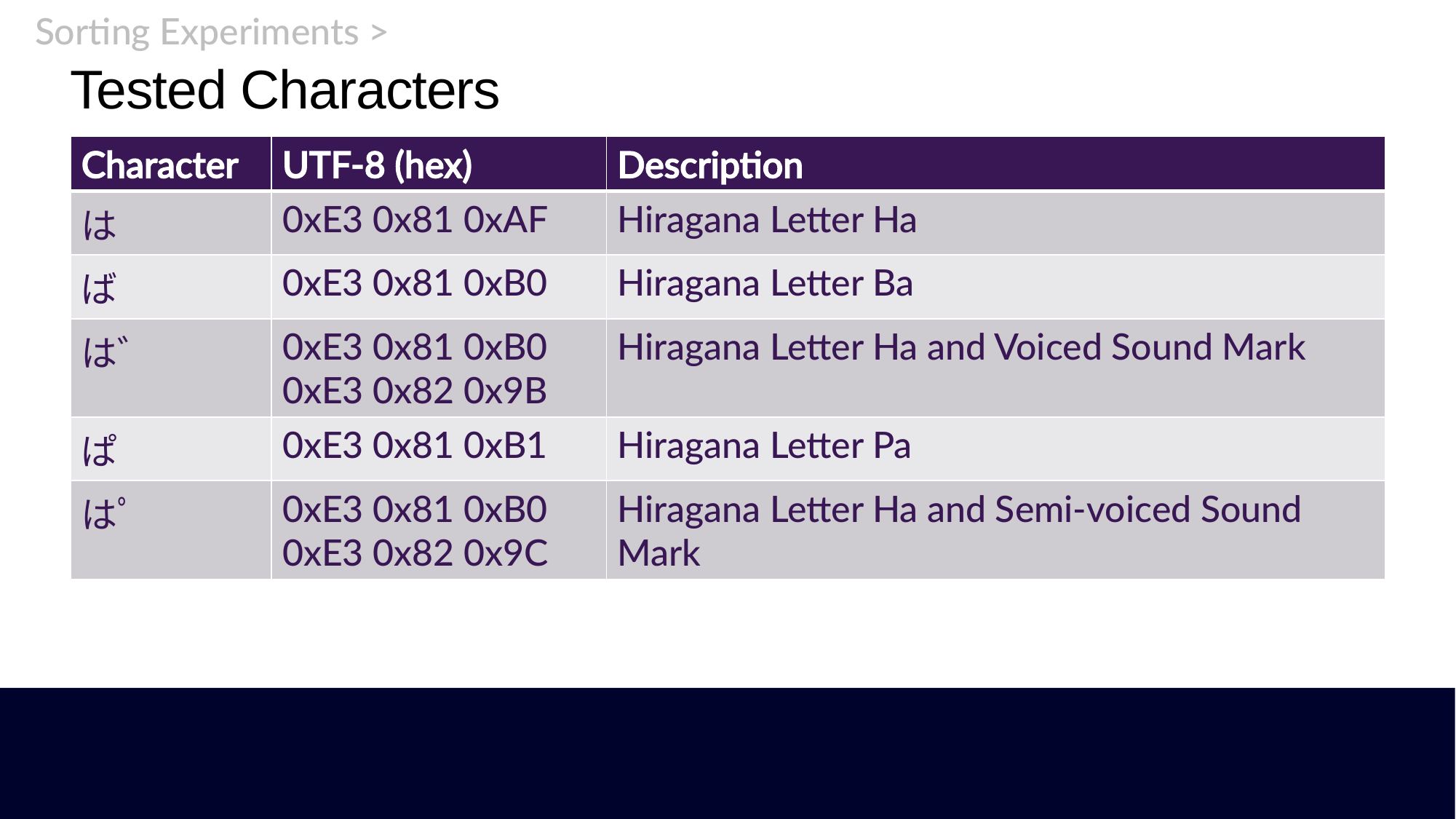

Sorting Experiments >
# Tested Characters
| Character | UTF-8 (hex) | Description |
| --- | --- | --- |
| は | 0xE3 0x81 0xAF | Hiragana Letter Ha |
| ば | 0xE3 0x81 0xB0 | Hiragana Letter Ba |
| は゛ | 0xE3 0x81 0xB0 0xE3 0x82 0x9B | Hiragana Letter Ha and Voiced Sound Mark |
| ぱ | 0xE3 0x81 0xB1 | Hiragana Letter Pa |
| はﾟ | 0xE3 0x81 0xB0 0xE3 0x82 0x9C | Hiragana Letter Ha and Semi-voiced Sound Mark |